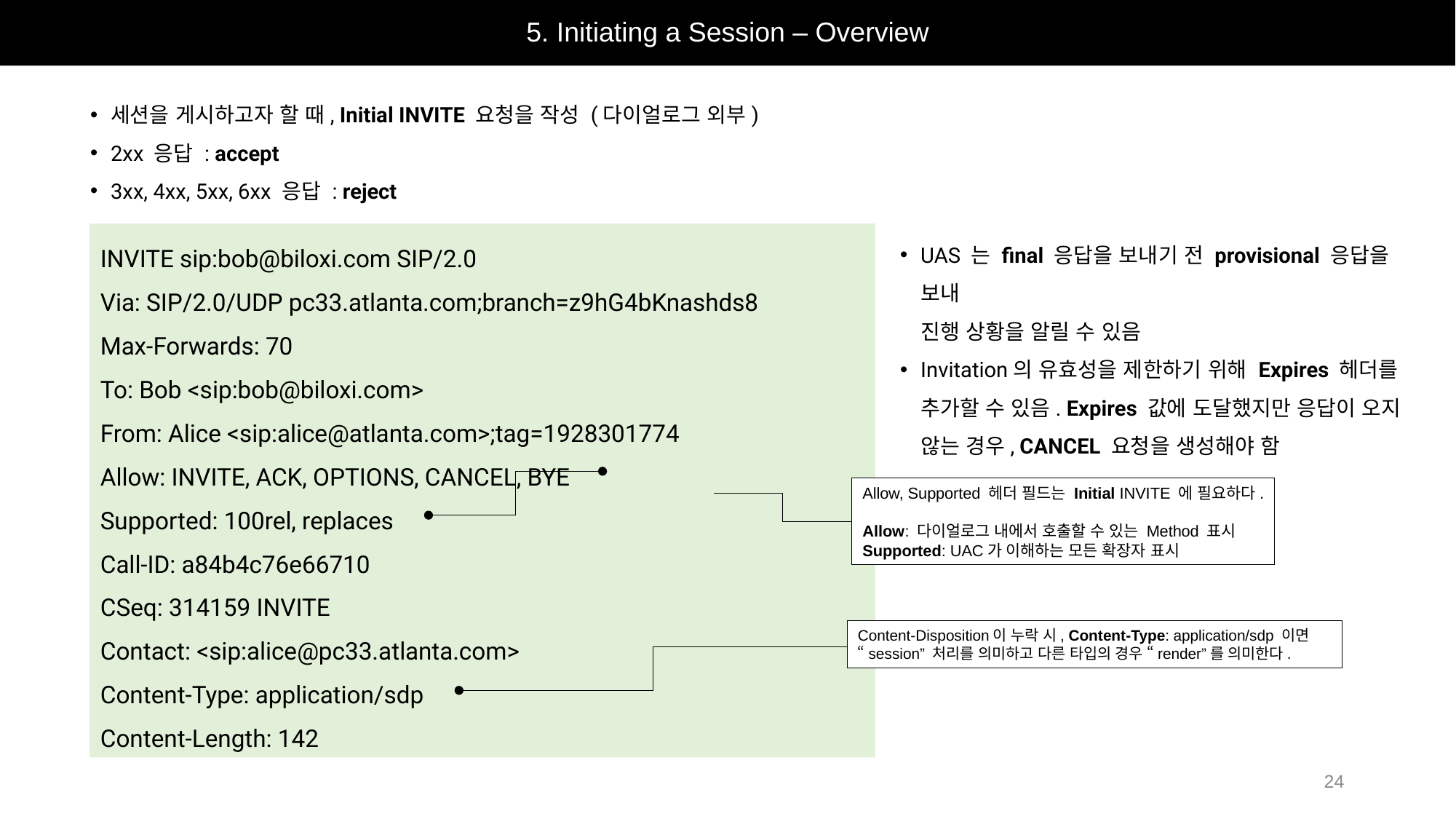

# 5. Initiating a Session – Overview
세션을 게시하고자 할 때, Initial INVITE 요청을 작성 (다이얼로그 외부)
2xx 응답 : accept
3xx, 4xx, 5xx, 6xx 응답 : reject
INVITE sip:bob@biloxi.com SIP/2.0
Via: SIP/2.0/UDP pc33.atlanta.com;branch=z9hG4bKnashds8
Max-Forwards: 70
To: Bob <sip:bob@biloxi.com>
From: Alice <sip:alice@atlanta.com>;tag=1928301774
Allow: INVITE, ACK, OPTIONS, CANCEL, BYE
Supported: 100rel, replaces
Call-ID: a84b4c76e66710
CSeq: 314159 INVITE
Contact: <sip:alice@pc33.atlanta.com>
Content-Type: application/sdp
Content-Length: 142
UAS 는 final 응답을 보내기 전 provisional 응답을 보내
진행 상황을 알릴 수 있음
Invitation의 유효성을 제한하기 위해 Expires 헤더를 추가할 수 있음. Expires 값에 도달했지만 응답이 오지 않는 경우, CANCEL 요청을 생성해야 함
Allow, Supported 헤더 필드는 Initial INVITE 에 필요하다.

Allow: 다이얼로그 내에서 호출할 수 있는 Method 표시
Supported: UAC가 이해하는 모든 확장자 표시
Content-Disposition이 누락 시, Content-Type: application/sdp 이면 “session” 처리를 의미하고 다른 타입의 경우 “render”를 의미한다.
24